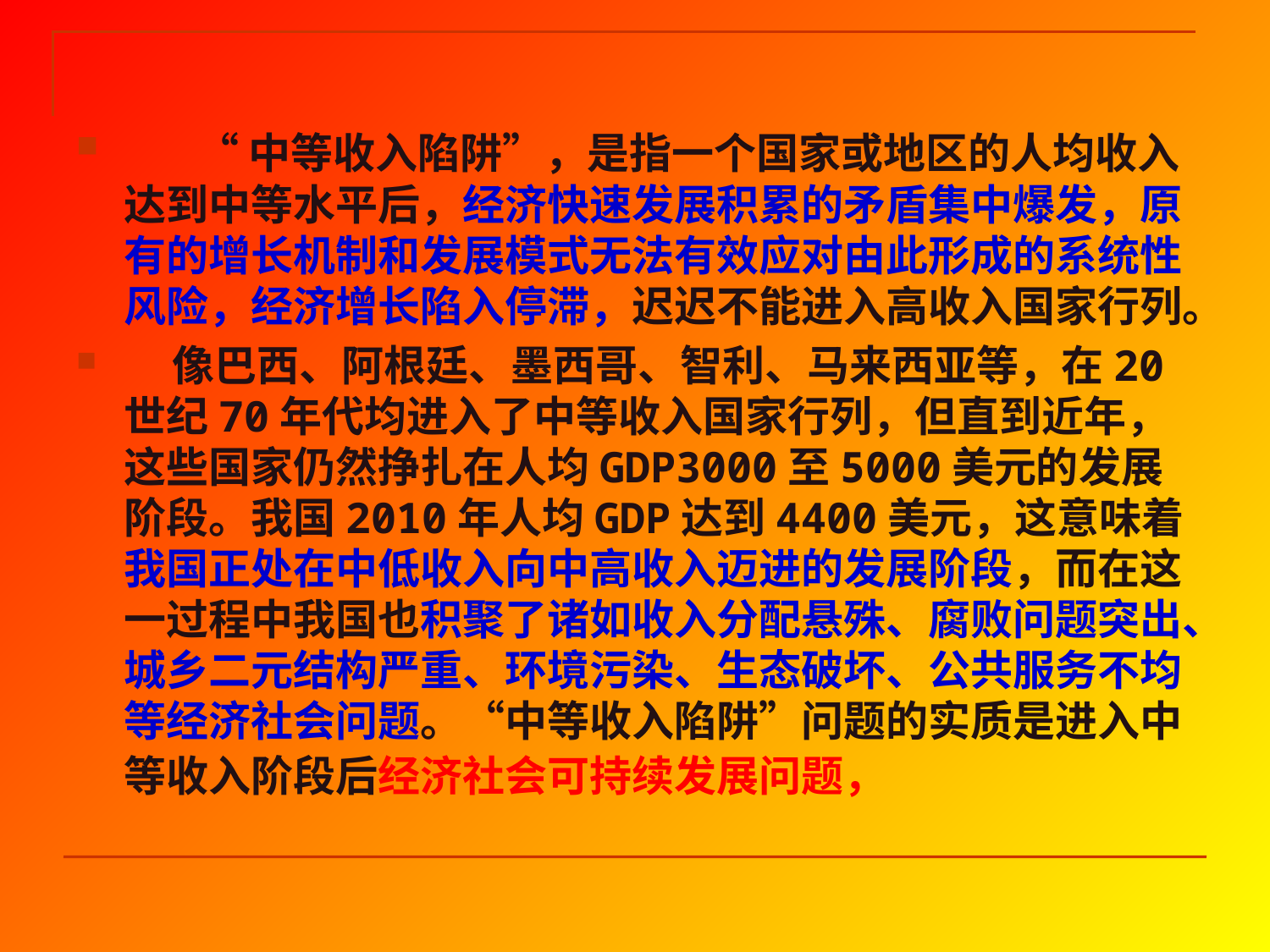

“中等收入陷阱”，是指一个国家或地区的人均收入达到中等水平后，经济快速发展积累的矛盾集中爆发，原有的增长机制和发展模式无法有效应对由此形成的系统性风险，经济增长陷入停滞，迟迟不能进入高收入国家行列。
    像巴西、阿根廷、墨西哥、智利、马来西亚等，在20世纪70年代均进入了中等收入国家行列，但直到近年，这些国家仍然挣扎在人均GDP3000至5000美元的发展阶段。我国2010年人均GDP达到4400美元，这意味着我国正处在中低收入向中高收入迈进的发展阶段，而在这一过程中我国也积聚了诸如收入分配悬殊、腐败问题突出、城乡二元结构严重、环境污染、生态破坏、公共服务不均等经济社会问题。“中等收入陷阱”问题的实质是进入中等收入阶段后经济社会可持续发展问题，